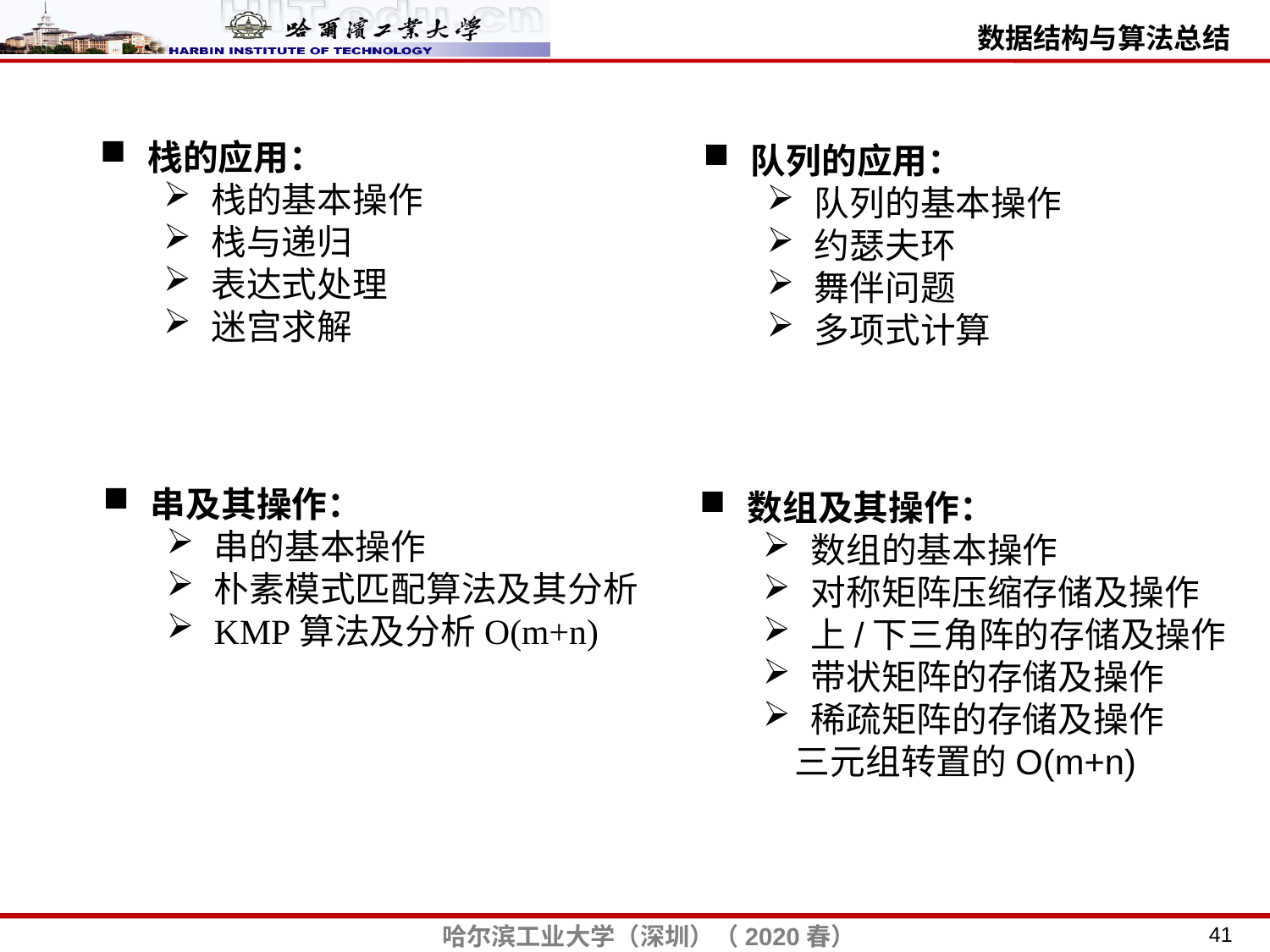

栈的应用：
栈的基本操作
栈与递归
表达式处理
迷宫求解
队列的应用：
队列的基本操作
约瑟夫环
舞伴问题
多项式计算
串及其操作：
串的基本操作
朴素模式匹配算法及其分析
KMP算法及分析O(m+n)
数组及其操作：
数组的基本操作
对称矩阵压缩存储及操作
上/下三角阵的存储及操作
带状矩阵的存储及操作
稀疏矩阵的存储及操作
   三元组转置的O(m+n)